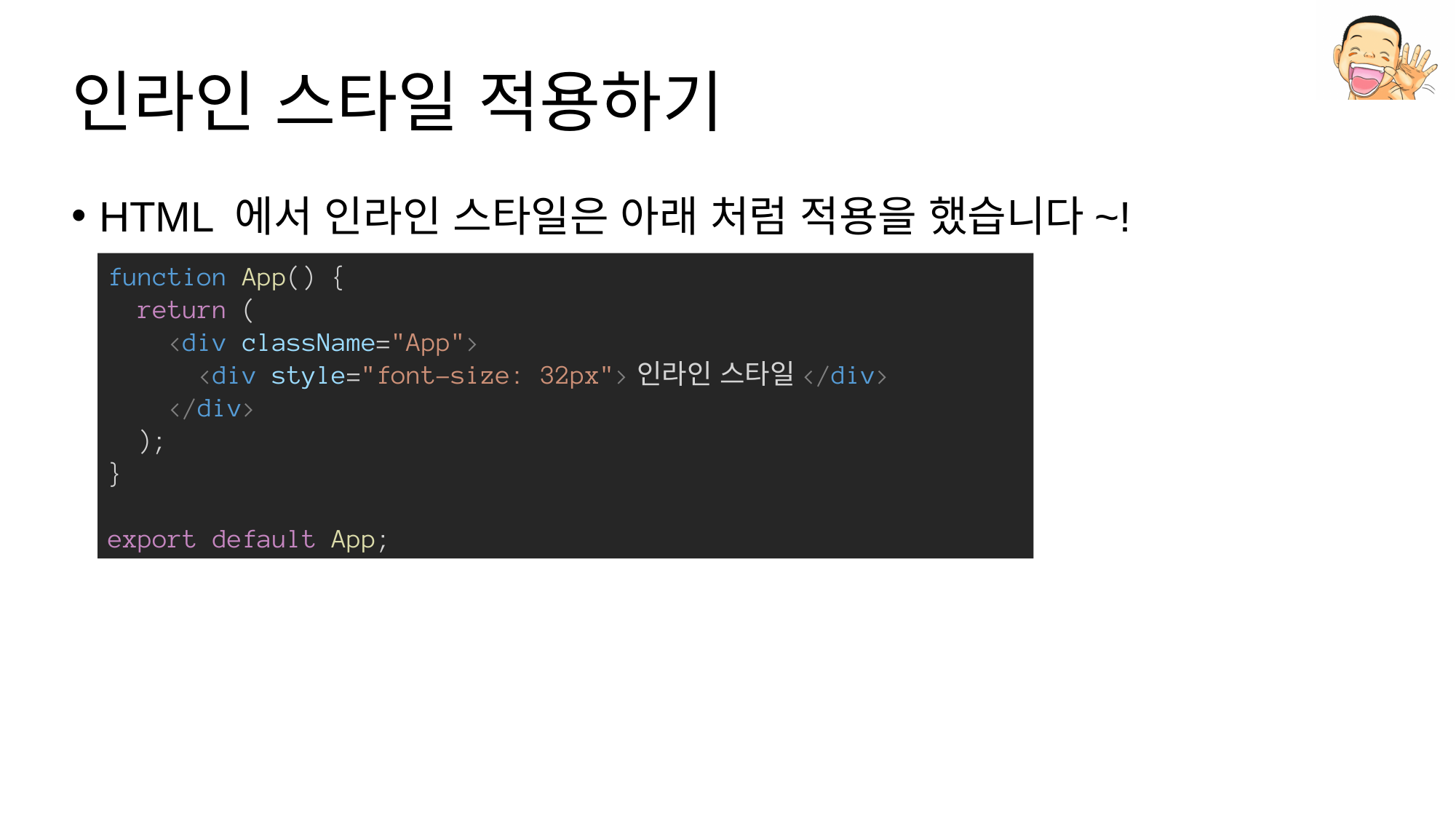

# 인라인 스타일 적용하기
HTML 에서 인라인 스타일은 아래 처럼 적용을 했습니다~!
function App() {
  return (
    <div className="App">
      <div style="font-size: 32px">인라인 스타일</div>
    </div>
  );
}
export default App;